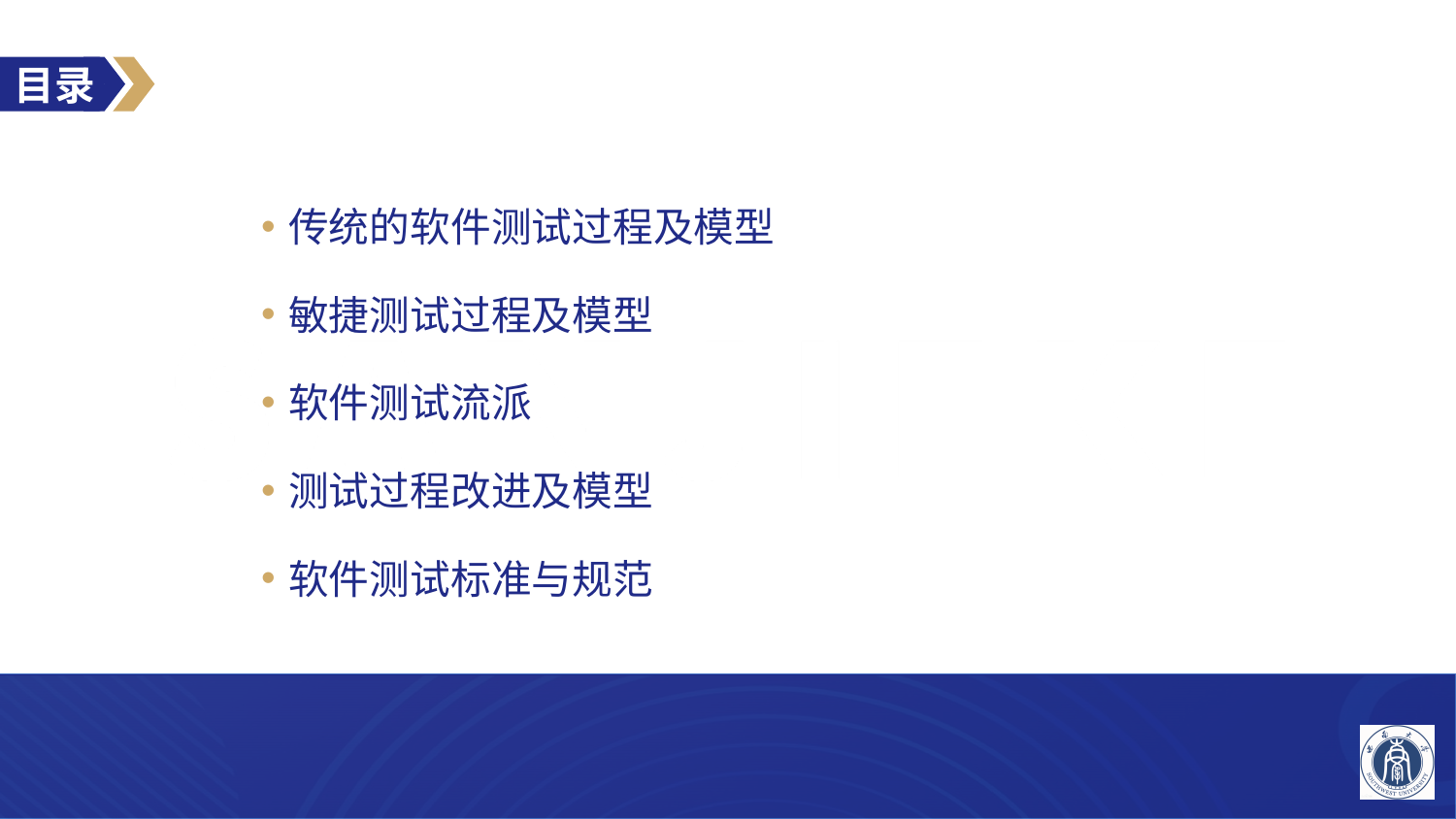

传统的软件测试过程及模型
敏捷测试过程及模型
软件测试流派
测试过程改进及模型
软件测试标准与规范